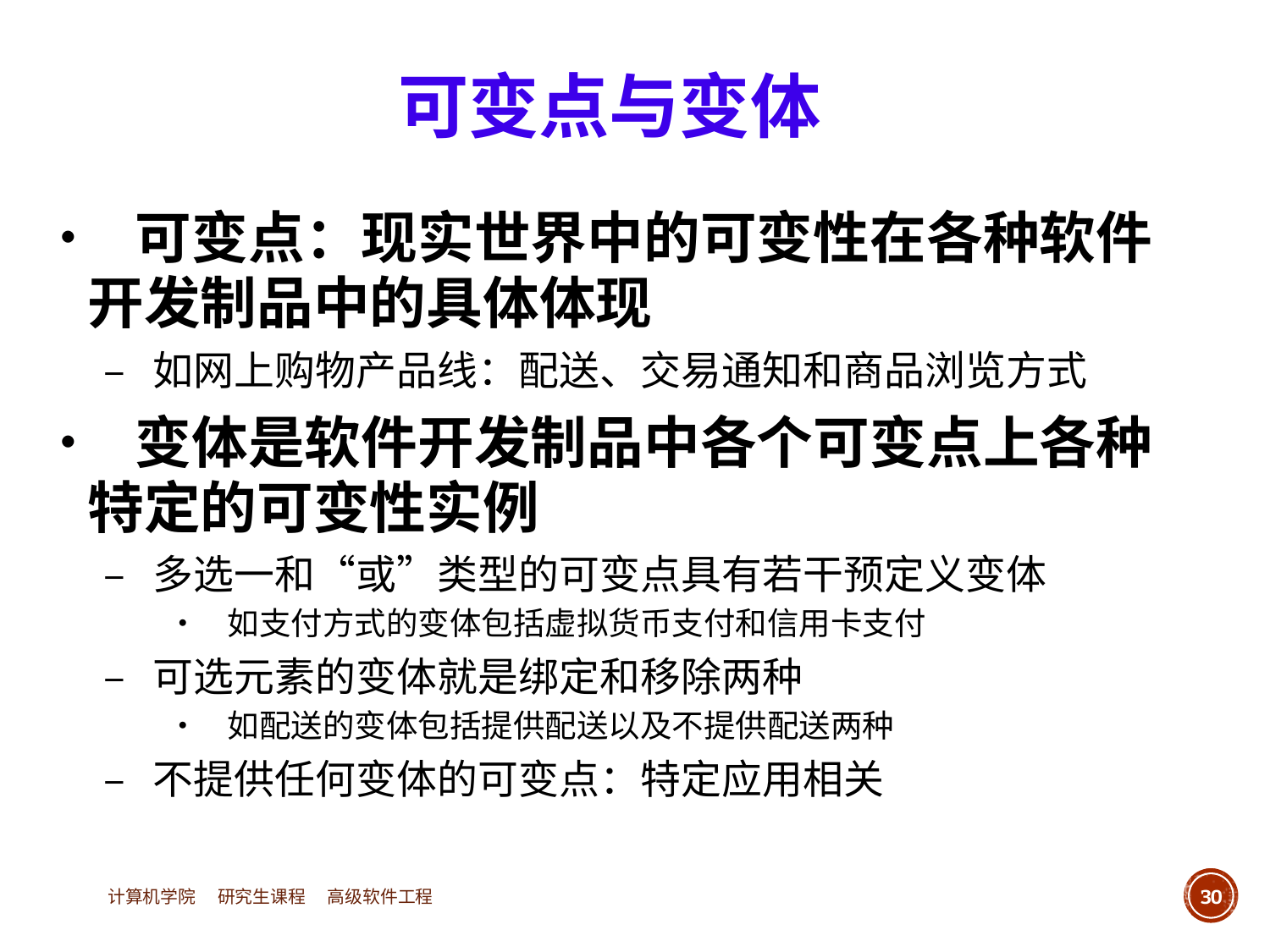

可变点与变体

•  可变点：现实世界中的可变性在各种软件
	开发制品中的具体体现
		–  如网上购物产品线：配送、交易通知和商品浏览方式
•  变体是软件开发制品中各个可变点上各种
	特定的可变性实例
		–  多选一和“或”类型的可变点具有若干预定义变体
			•   如支付方式的变体包括虚拟货币支付和信用卡支付
		–  可选元素的变体就是绑定和移除两种
			•   如配送的变体包括提供配送以及不提供配送两种
		–  不提供任何变体的可变点：特定应用相关
计算机学院    研究生课程    高级软件工程
30